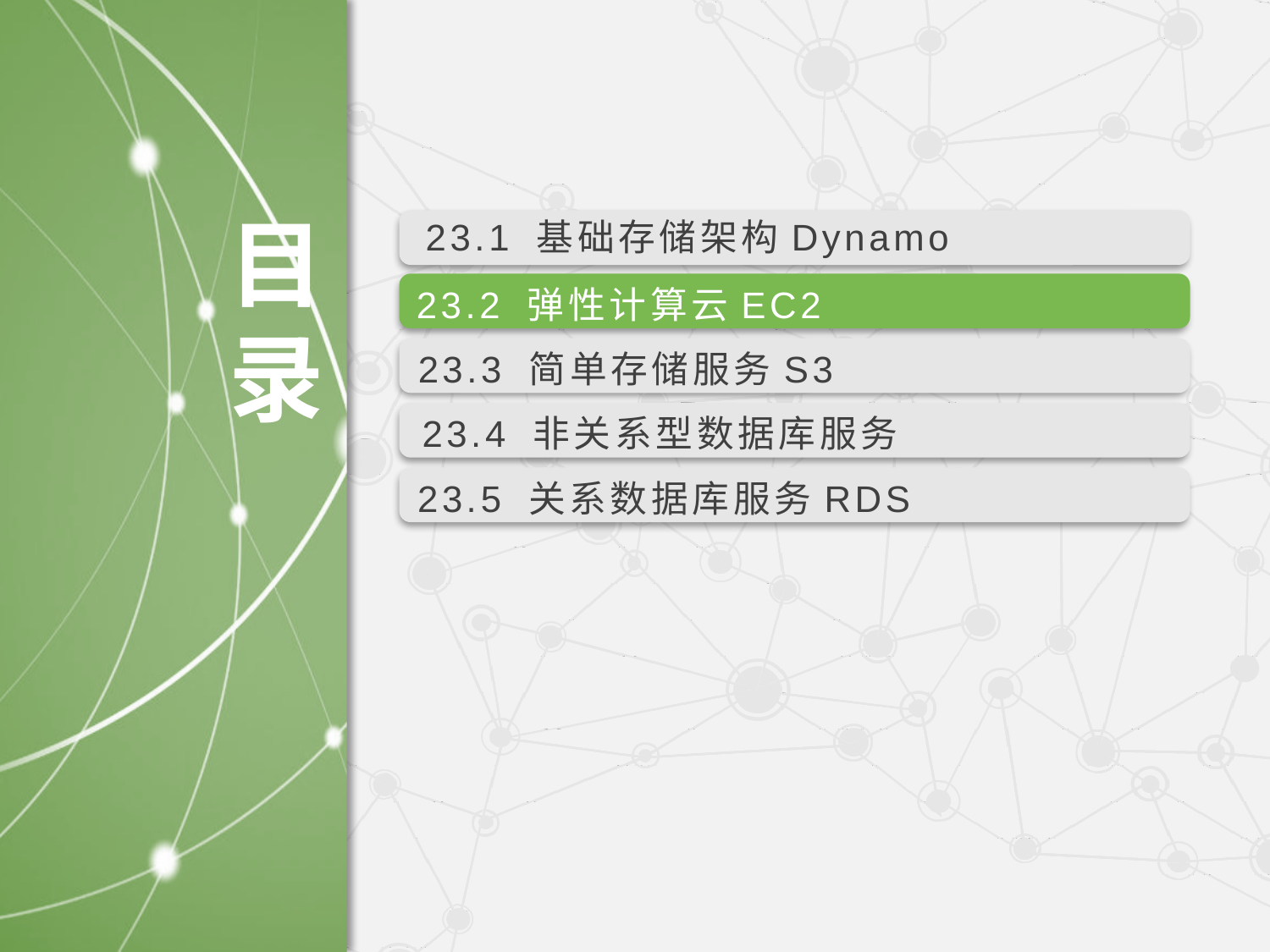

23.1 基础存储架构Dynamo

23.2 弹性计算云EC2

23.3 简单存储服务S3

23.4 非关系型数据库服务

23.5 关系数据库服务RDS